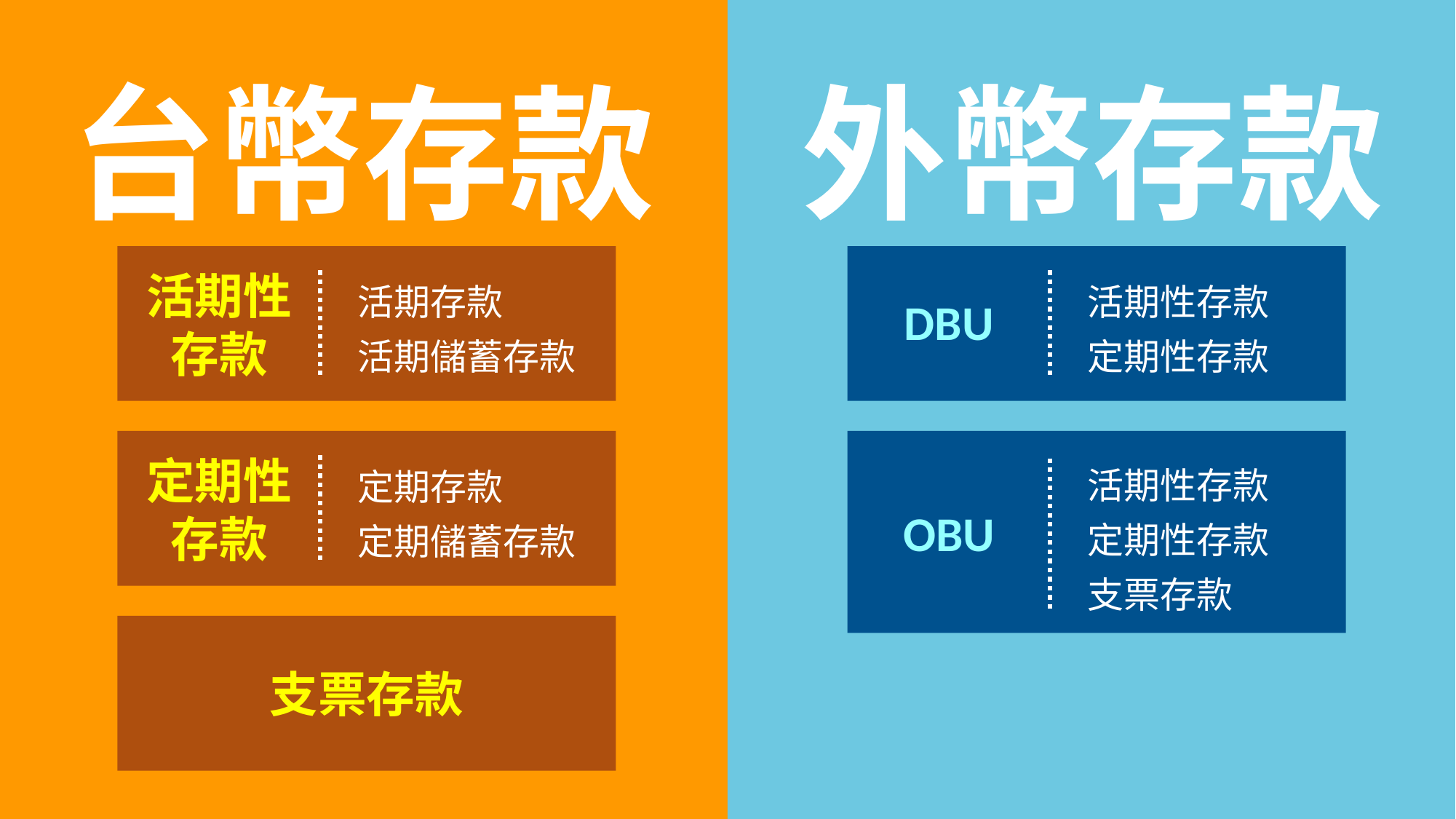

台幣存款
外幣存款

活期性
存款
活期存款
活期儲蓄存款

活期性存款
定期性存款
DBU

活期性存款
定期性存款
支票存款
OBU

定期性
存款
定期存款
定期儲蓄存款

支票存款
43